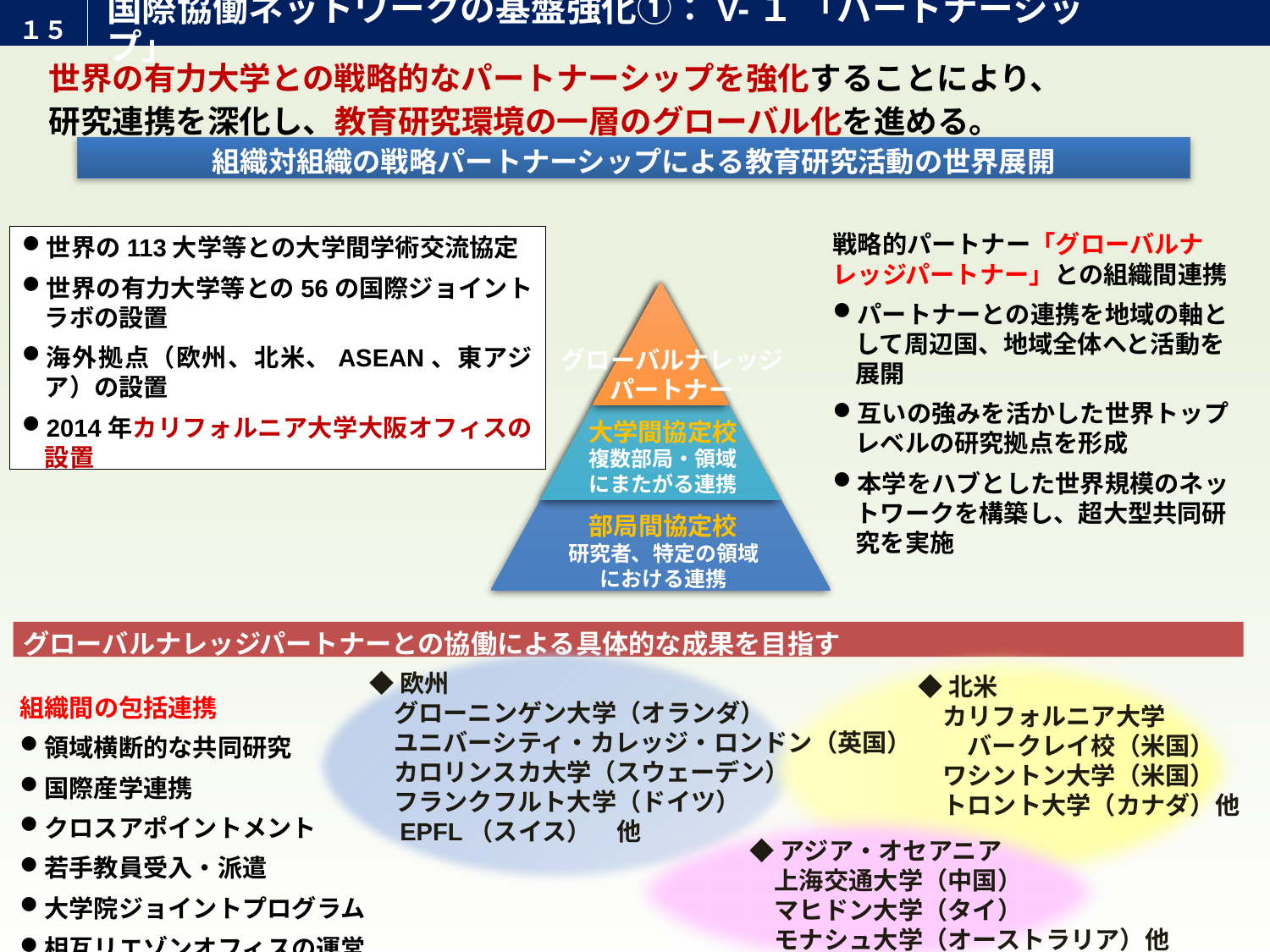

１５
# 国際協働ネットワークの基盤強化①：V-１ 「パートナーシップ」

（5/12）
デザイン修正有
世界の有力大学との戦略的なパートナーシップを強化することにより、
研究連携を深化し、教育研究環境の一層のグローバル化を進める。
組織対組織の戦略パートナーシップによる教育研究活動の世界展開
戦略的パートナー「グローバルナレッジパートナー」との組織間連携
パートナーとの連携を地域の軸として周辺国、地域全体へと活動を展開
互いの強みを活かした世界トップレベルの研究拠点を形成
本学をハブとした世界規模のネットワークを構築し、超大型共同研究を実施

世界の113大学等との大学間学術交流協定
世界の有力大学等との56の国際ジョイントラボの設置
海外拠点（欧州、北米、ASEAN、東アジア）の設置
2014年カリフォルニア大学大阪オフィスの設置

グローバルナレッジパートナー
大学間協定校
複数部局・領域
にまたがる連携

部局間協定校
研究者、特定の領域
における連携
（5/12）
国際部から差し替えあり
グローバルナレッジパートナーとの協働による具体的な成果を目指す

◆欧州
　グローニンゲン大学（オランダ）
　ユニバーシティ・カレッジ・ロンドン（英国）
　カロリンスカ大学（スウェーデン）
　フランクフルト大学（ドイツ）
　EPFL（スイス）　他
◆北米
　カリフォルニア大学
　　バークレイ校（米国）
　ワシントン大学（米国）
　トロント大学（カナダ）他

◆アジア・オセアニア
　上海交通大学（中国）
　マヒドン大学（タイ）
　モナシュ大学（オーストラリア）他

組織間の包括連携
領域横断的な共同研究
国際産学連携
クロスアポイントメント
若手教員受入・派遣
大学院ジョイントプログラム
相互リエゾンオフィスの運営